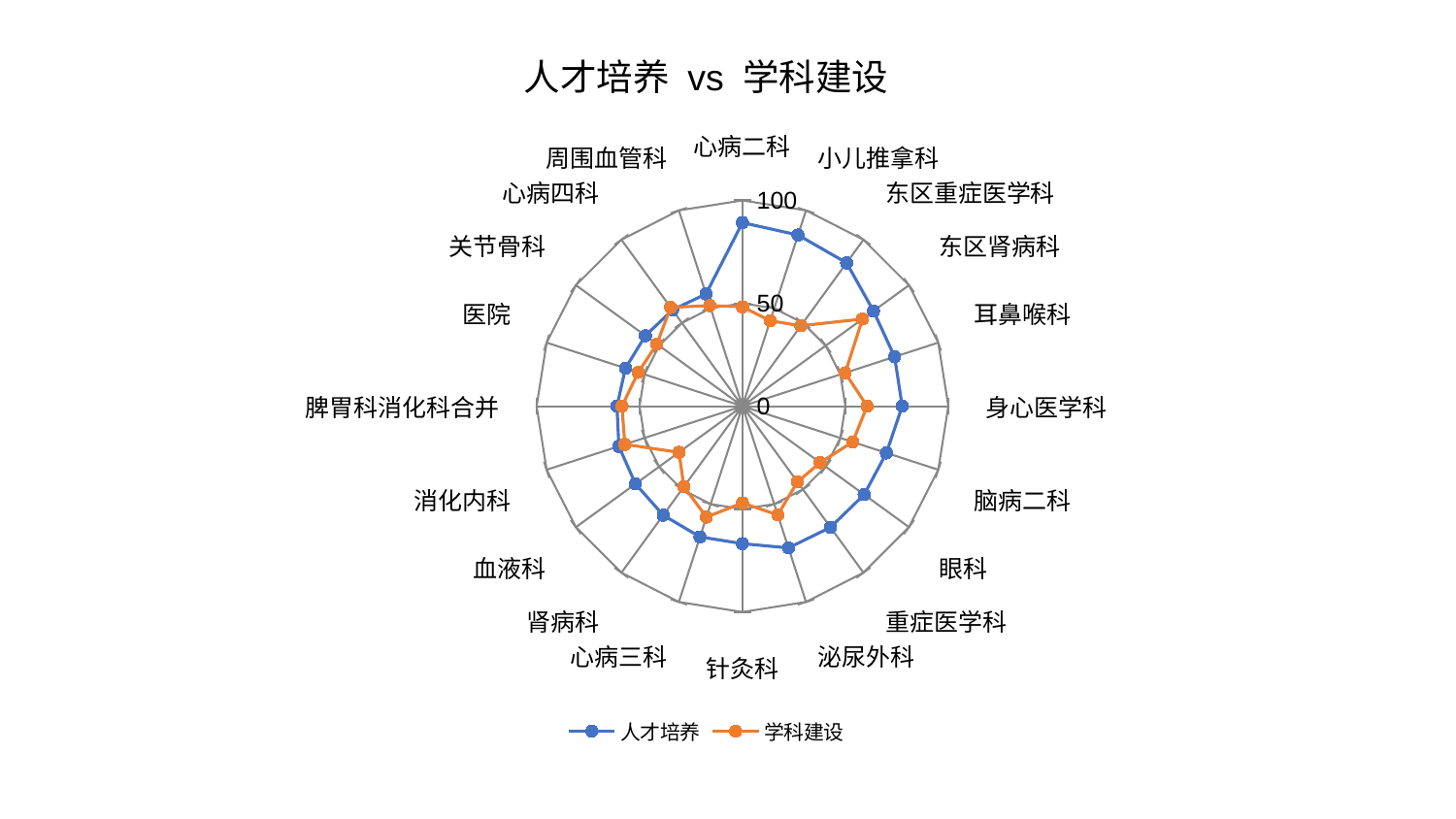

### Chart: 人才培养 vs 学科建设

| Category | 人才培养 | 学科建设 |
|---|---|---|
| 心病二科 | 89.18630006955463 | 48.28276058996214 |
| 小儿推拿科 | 87.46007616817246 | 43.62623646019417 |
| 东区重症医学科 | 86.08111473488243 | 48.32244578089871 |
| 东区肾病科 | 78.68639029636222 | 72.08419753078095 |
| 耳鼻喉科 | 77.73473427139264 | 52.46141112643265 |
| 身心医学科 | 77.61163287998554 | 60.56725477294306 |
| 脑病二科 | 73.53795919546907 | 56.31280580718316 |
| 眼科 | 73.08653382311967 | 46.69163992351449 |
| 重症医学科 | 72.76128384121505 | 45.46820974978987 |
| 泌尿外科 | 72.40351469628729 | 55.549706773927625 |
| 针灸科 | 66.80534667502316 | 47.04131439817536 |
| 心病三科 | 66.79668480856105 | 56.651853583063605 |
| 肾病科 | 65.48310846958479 | 48.31720135113806 |
| 血液科 | 64.23027991950991 | 38.149978036796966 |
| 消化内科 | 63.12067480395489 | 60.08914713191573 |
| 脾胃科消化科合并 | 60.968614282109534 | 58.52312043718726 |
| 医院 | 59.74948451304334 | 53.240771057806725 |
| 关节骨科 | 58.28412141434952 | 51.38269872676063 |
| 心病四科 | 57.81322564607893 | 59.33274397985492 |
| 周围血管科 | 57.32982509631032 | 51.39390674131967 |
86